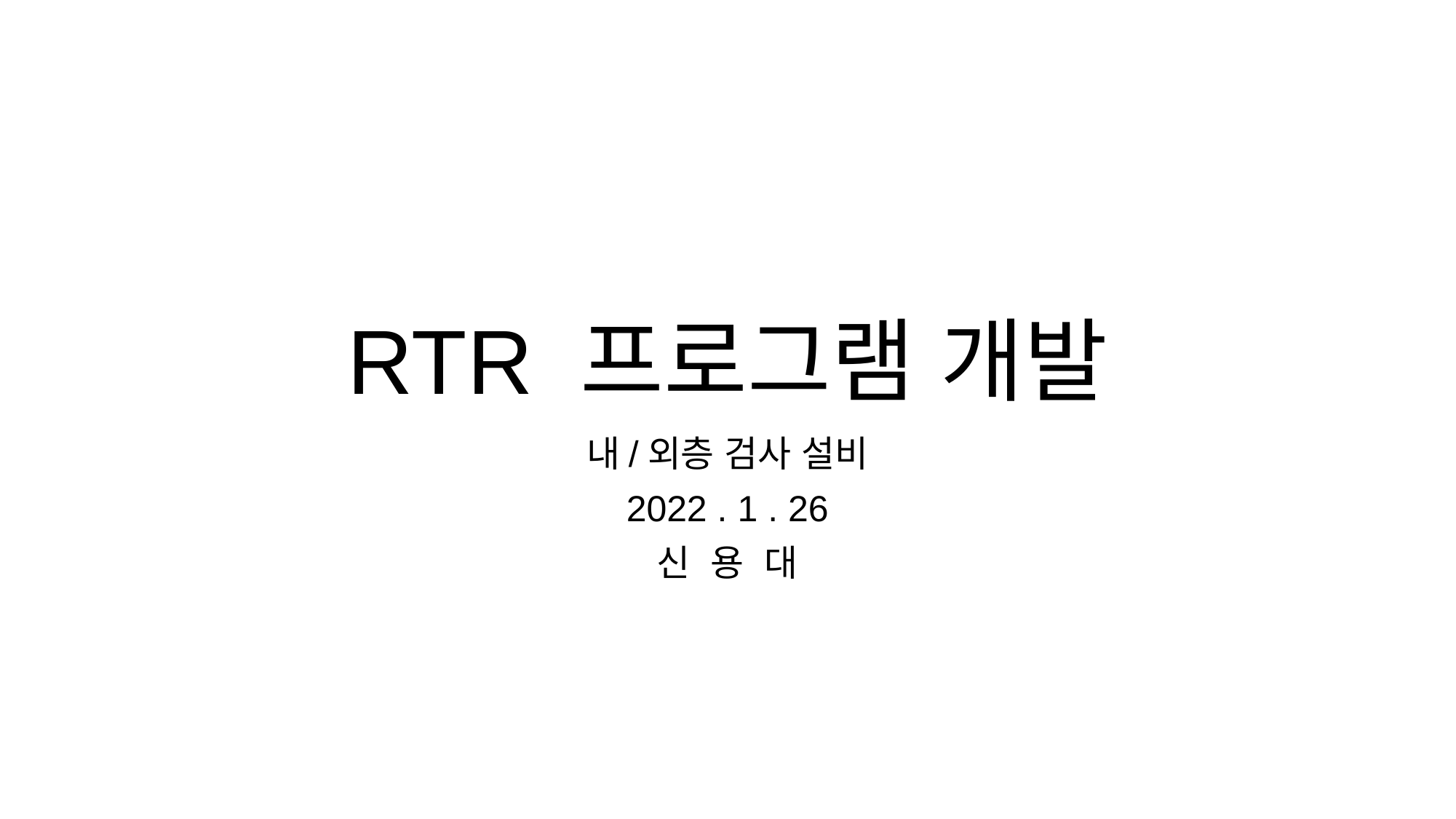

# RTR 프로그램 개발
내/외층 검사 설비
2022 . 1 . 26
신  용  대